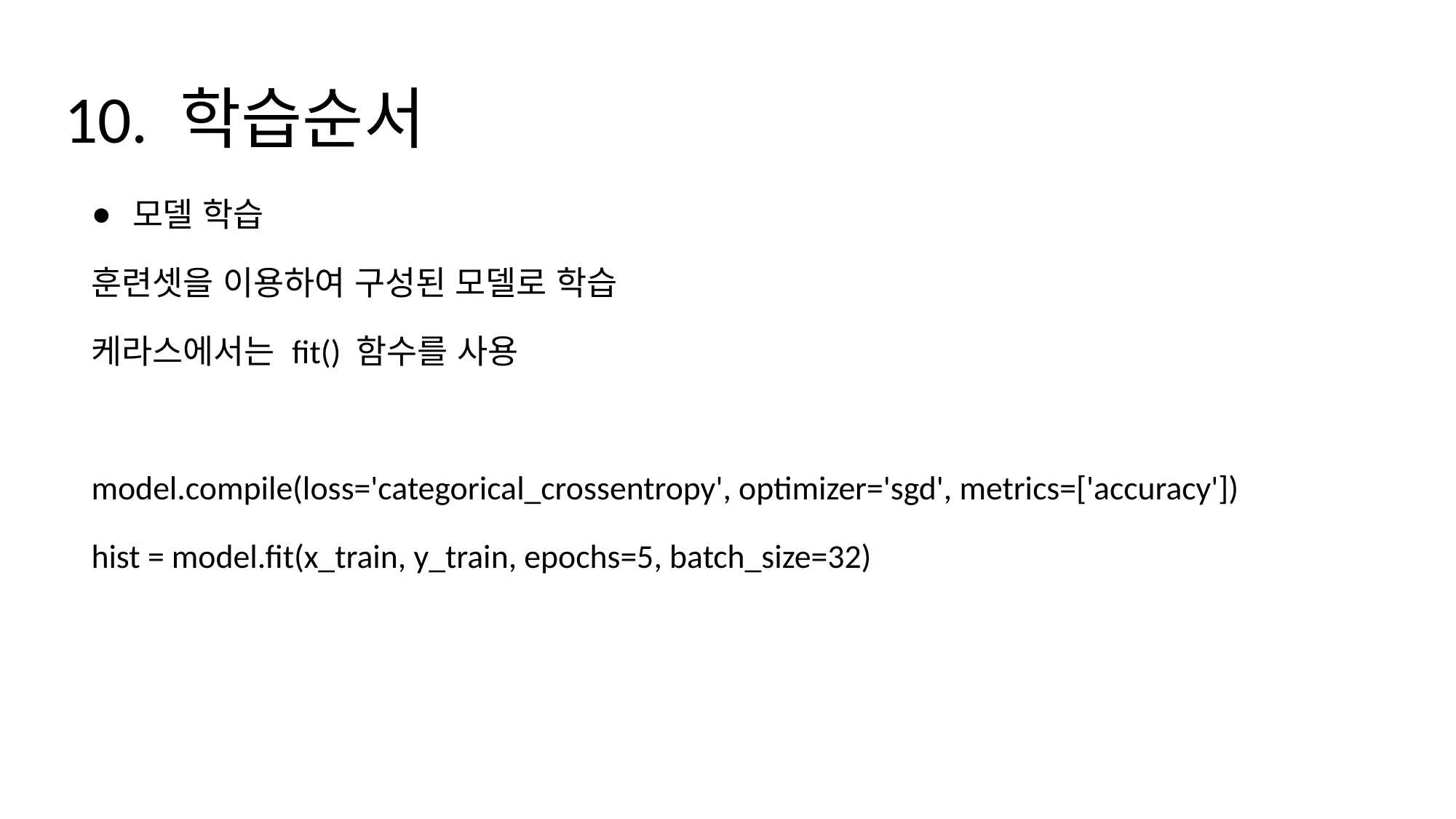

# 10. 학습순서
모델 학습
훈련셋을 이용하여 구성된 모델로 학습
케라스에서는 fit() 함수를 사용

model.compile(loss='categorical_crossentropy', optimizer='sgd', metrics=['accuracy'])
hist = model.fit(x_train, y_train, epochs=5, batch_size=32)